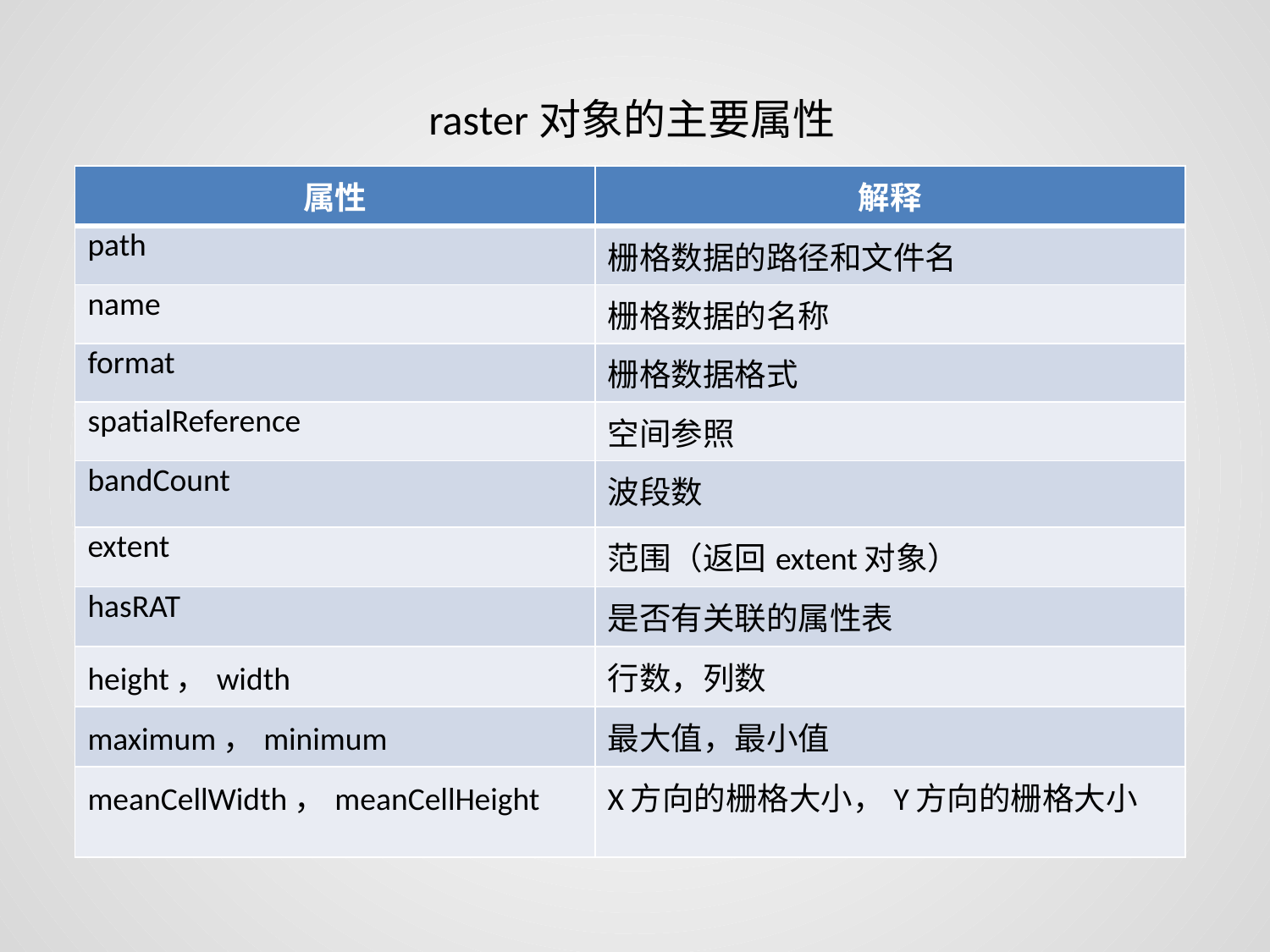

raster对象的主要属性
| 属性 | 解释 |
| --- | --- |
| path | 栅格数据的路径和文件名 |
| name | 栅格数据的名称 |
| format | 栅格数据格式 |
| spatialReference | 空间参照 |
| bandCount | 波段数 |
| extent | 范围（返回extent对象） |
| hasRAT | 是否有关联的属性表 |
| height，width | 行数，列数 |
| maximum，minimum | 最大值，最小值 |
| meanCellWidth，meanCellHeight | X方向的栅格大小，Y方向的栅格大小 |